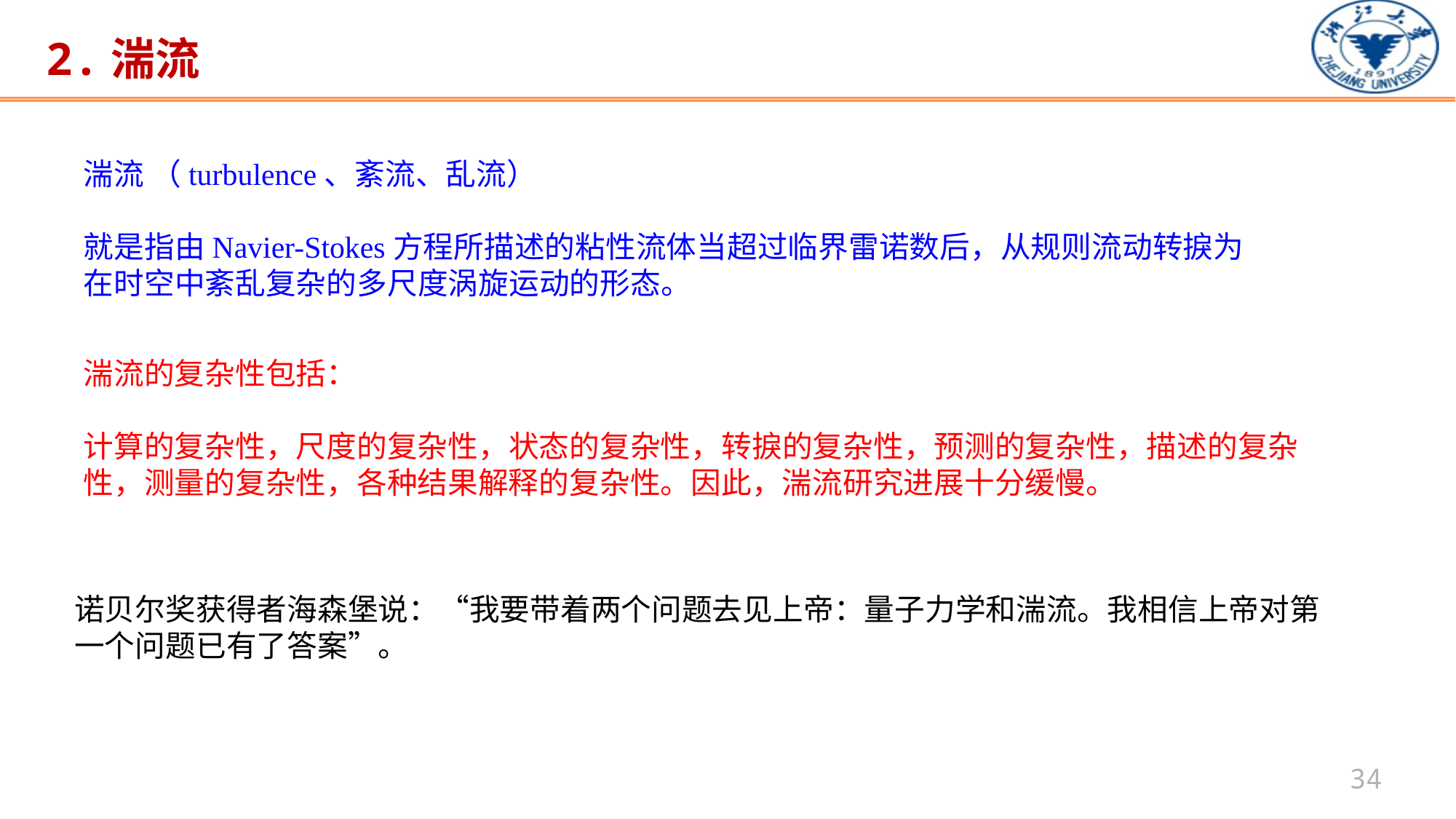

# 2.湍流
湍流 （turbulence、紊流、乱流）

就是指由Navier-Stokes方程所描述的粘性流体当超过临界雷诺数后，从规则流动转捩为在时空中紊乱复杂的多尺度涡旋运动的形态。
湍流的复杂性包括：

计算的复杂性，尺度的复杂性，状态的复杂性，转捩的复杂性，预测的复杂性，描述的复杂性，测量的复杂性，各种结果解释的复杂性。因此，湍流研究进展十分缓慢。
诺贝尔奖获得者海森堡说：“我要带着两个问题去见上帝：量子力学和湍流。我相信上帝对第一个问题已有了答案”。
34